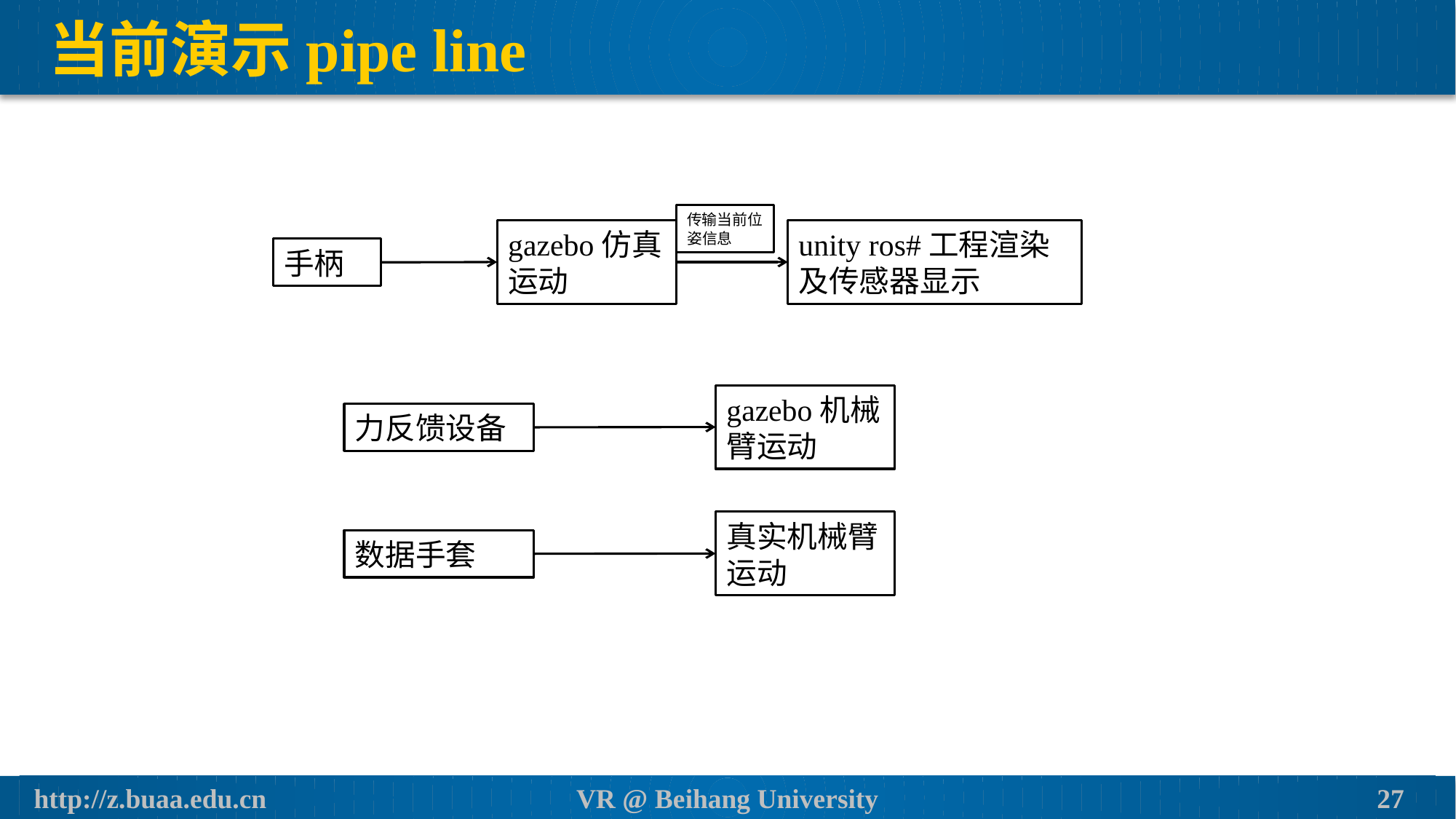

# 当前演示pipe line

传输当前位姿信息
gazebo仿真运动
unity ros#工程渲染及传感器显示
手柄
gazebo机械臂运动
力反馈设备
真实机械臂运动
数据手套